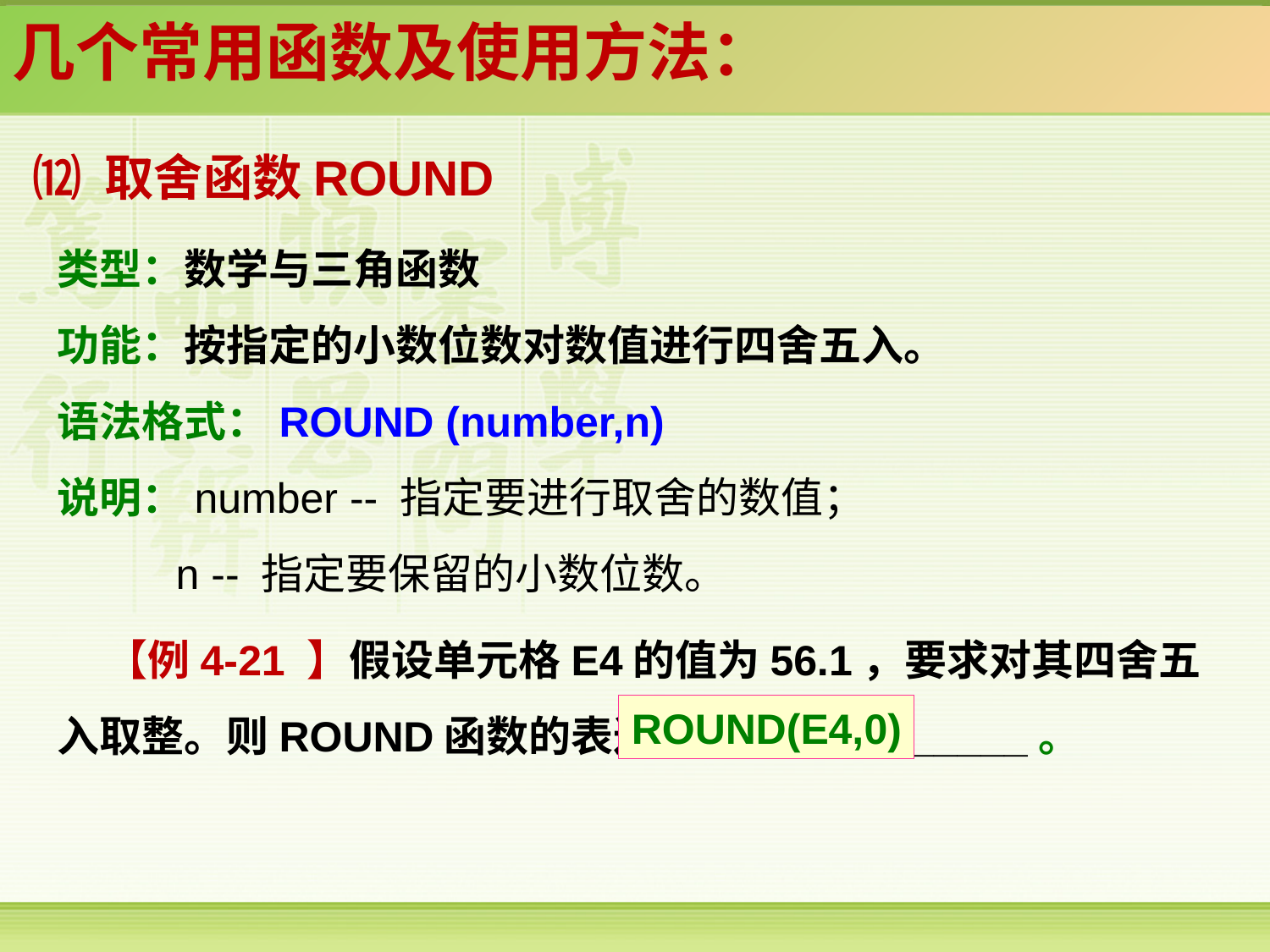

几个常用函数及使用方法：
⑿ 取舍函数ROUND
类型：数学与三角函数
功能：按指定的小数位数对数值进行四舍五入。
语法格式：ROUND (number,n)
说明：number -- 指定要进行取舍的数值；
          n -- 指定要保留的小数位数。
    【例4-21 】假设单元格E4的值为56.1，要求对其四舍五入取整。则ROUND函数的表达应为：__________。
ROUND(E4,0)

89